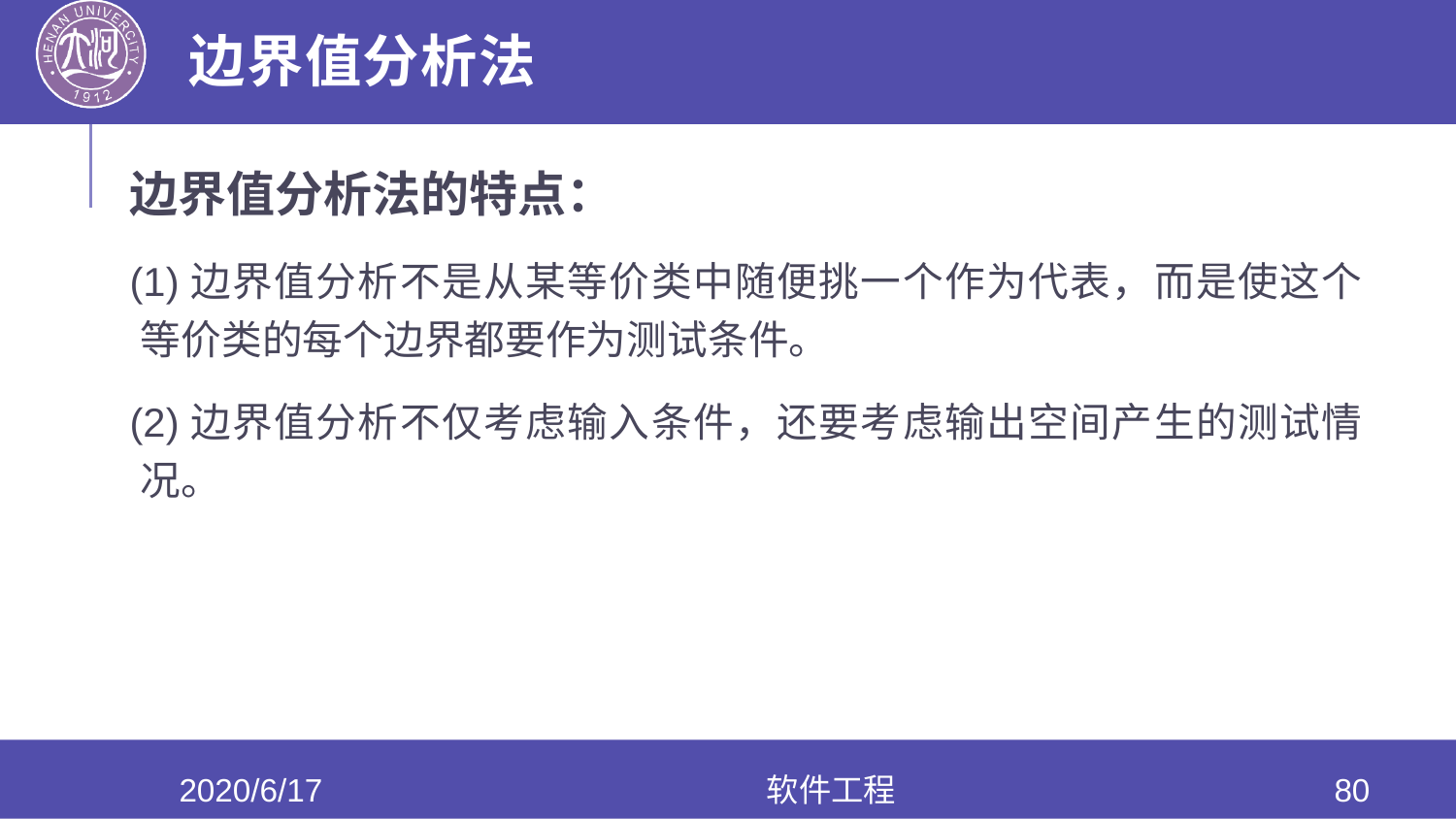

# 边界值分析法
边界值分析法的特点：
(1)边界值分析不是从某等价类中随便挑一个作为代表，而是使这个等价类的每个边界都要作为测试条件。
(2)边界值分析不仅考虑输入条件，还要考虑输出空间产生的测试情况。
2020/6/17
软件工程
80